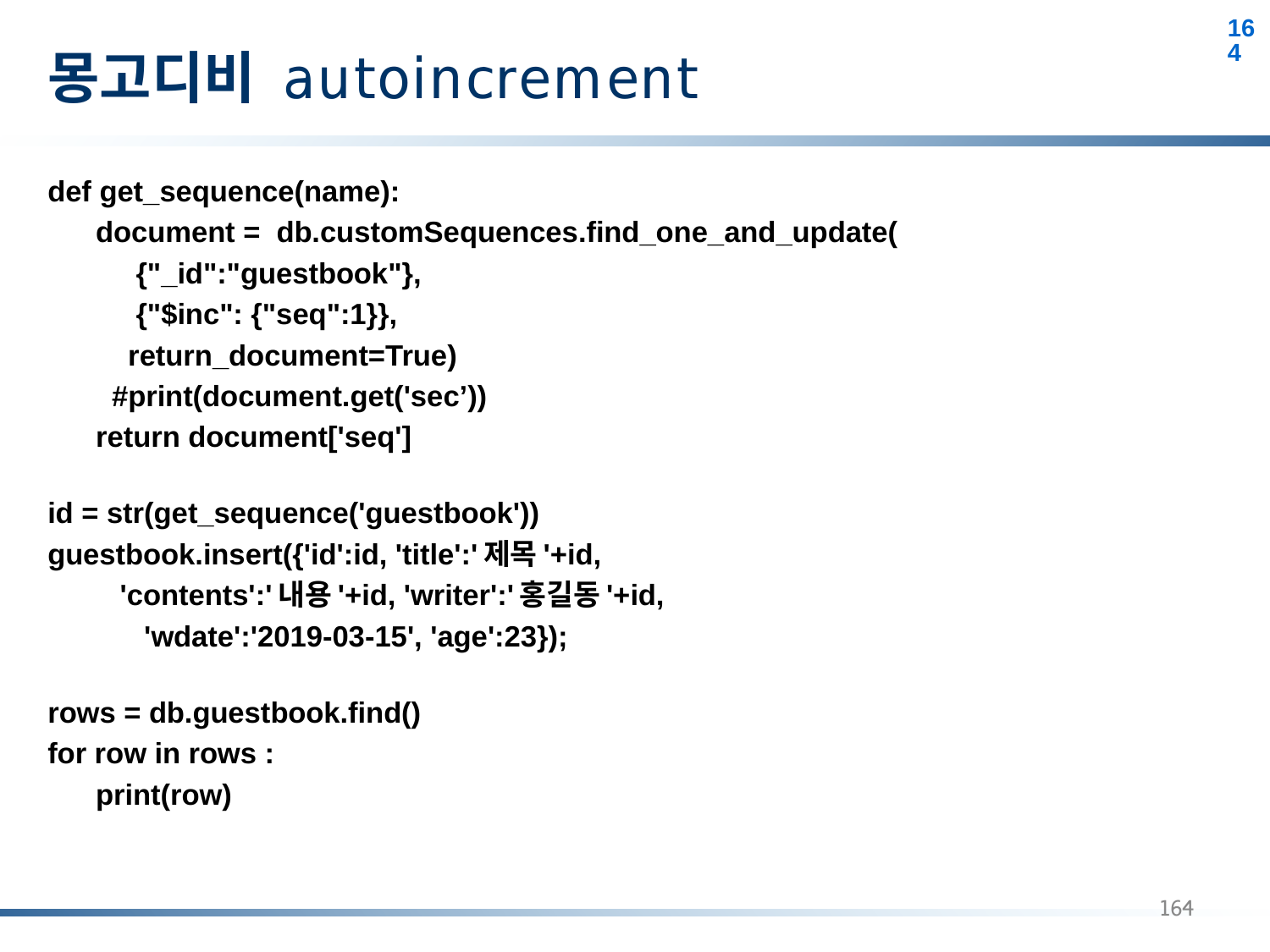

# 몽고디비 autoincrement
def get_sequence(name):
      document =  db.customSequences.find_one_and_update(
           {"_id":"guestbook"},
           {"$inc": {"seq":1}},
          return_document=True)
        #print(document.get('sec’))
      return document['seq']
id = str(get_sequence('guestbook'))
guestbook.insert({'id':id, 'title':'제목'+id,
         'contents':'내용'+id, 'writer':'홍길동'+id,
            'wdate':'2019-03-15', 'age':23});
rows = db.guestbook.find()
for row in rows :
      print(row)

164